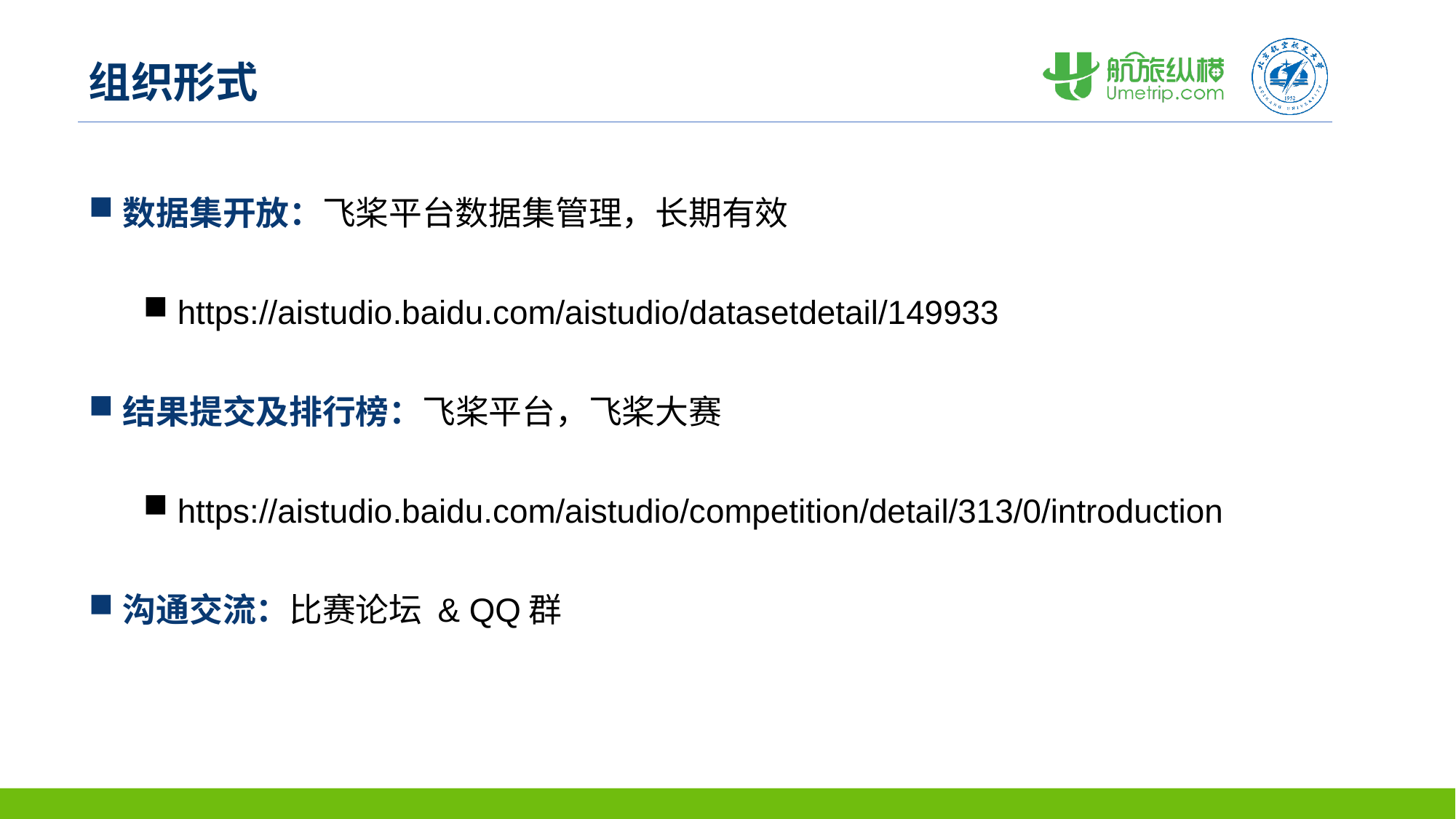

组织形式
数据集开放：飞桨平台数据集管理，长期有效

https://aistudio.baidu.com/aistudio/datasetdetail/149933

结果提交及排行榜：飞桨平台，飞桨大赛

https://aistudio.baidu.com/aistudio/competition/detail/313/0/introduction

沟通交流：比赛论坛 & QQ群